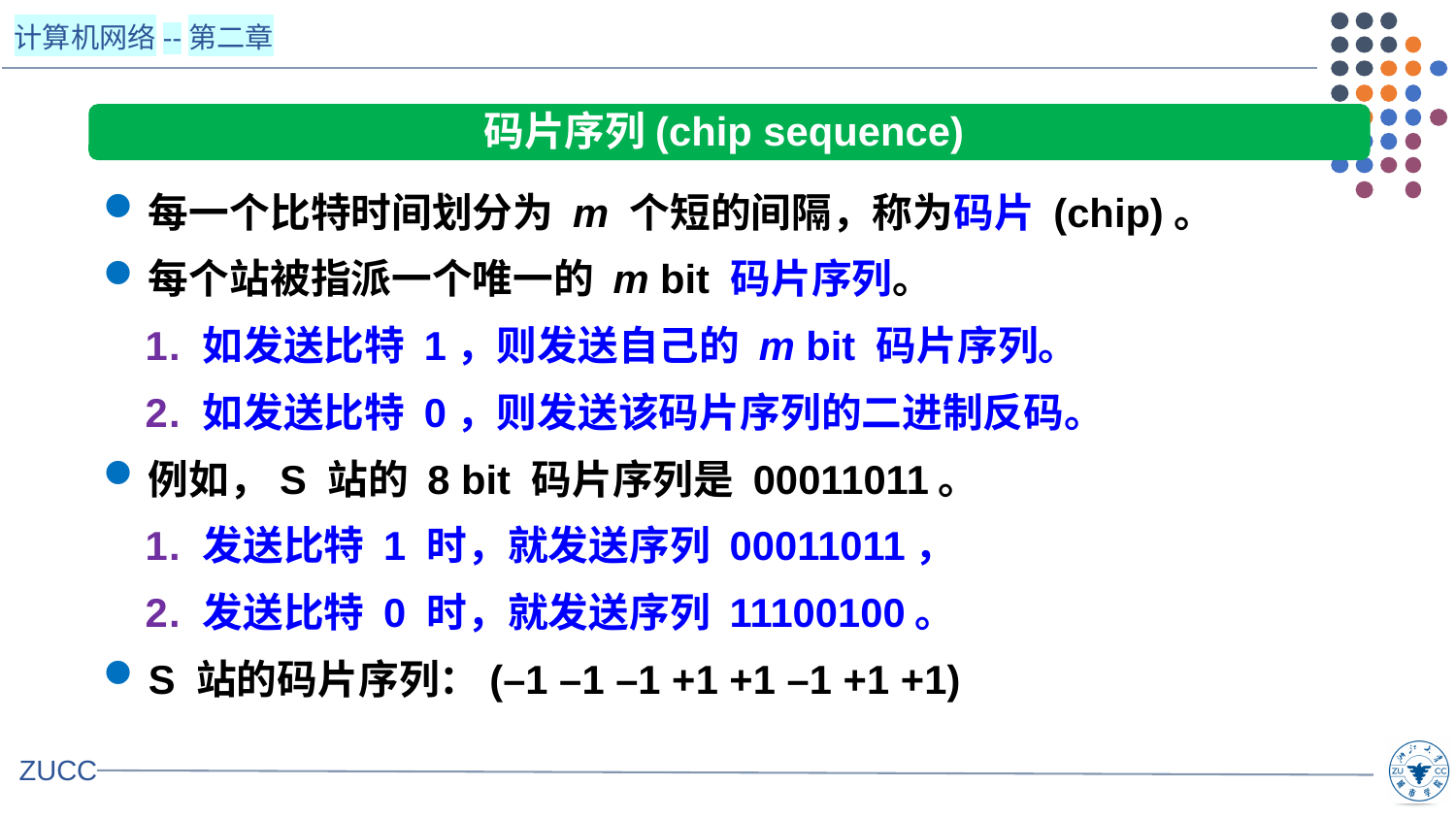

码片序列(chip sequence)

每一个比特时间划分为 m 个短的间隔，称为码片 (chip)。
每个站被指派一个唯一的 m bit 码片序列。
如发送比特 1，则发送自己的 m bit 码片序列。
如发送比特 0，则发送该码片序列的二进制反码。
例如，S 站的 8 bit 码片序列是 00011011。
发送比特 1 时，就发送序列 00011011，
发送比特 0 时，就发送序列 11100100。
S 站的码片序列：(–1 –1 –1 +1 +1 –1 +1 +1)